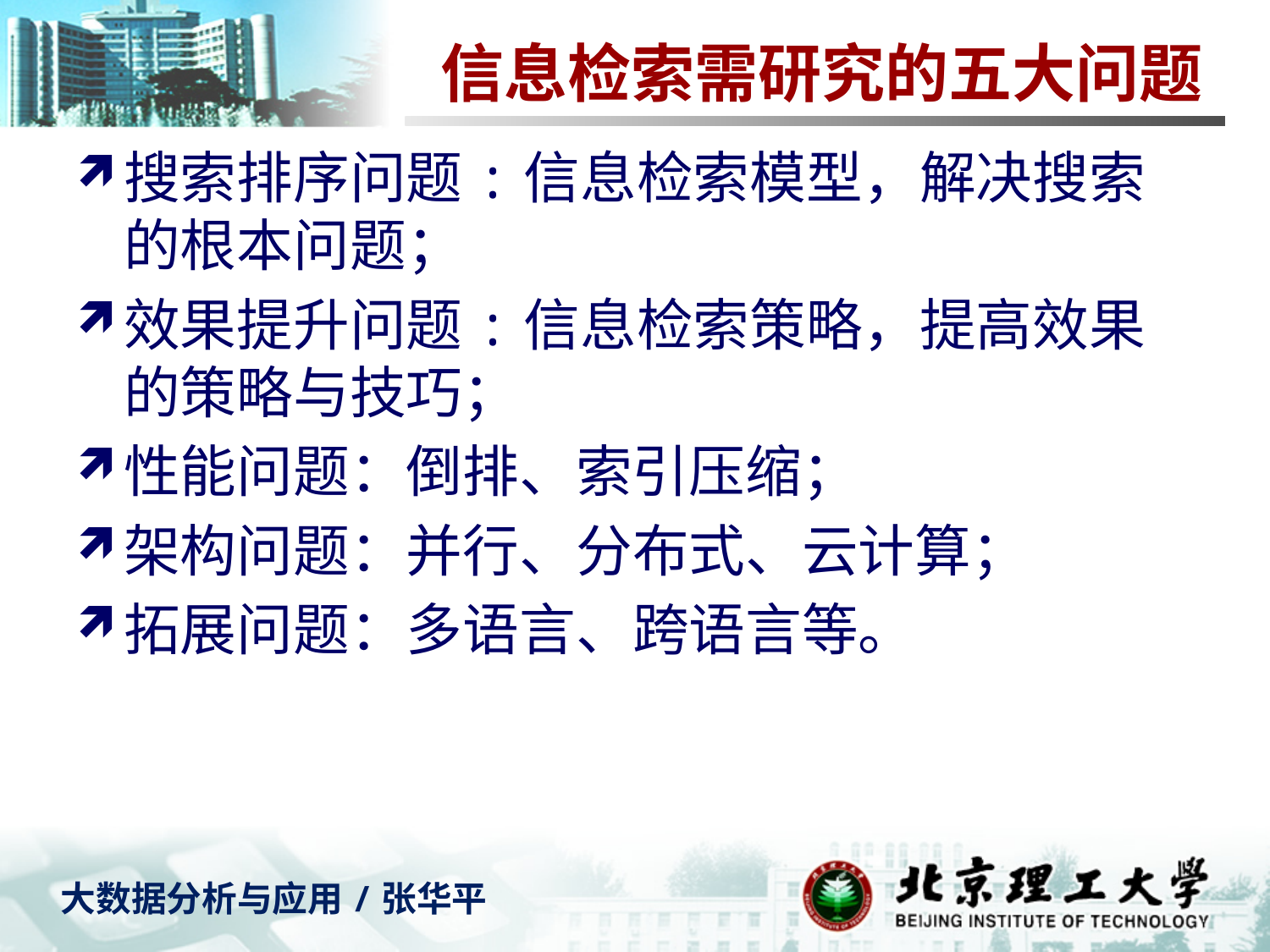

# 信息检索需研究的五大问题
搜索排序问题:信息检索模型，解决搜索的根本问题；
效果提升问题:信息检索策略，提高效果的策略与技巧；
性能问题：倒排、索引压缩；
架构问题：并行、分布式、云计算；
拓展问题：多语言、跨语言等。